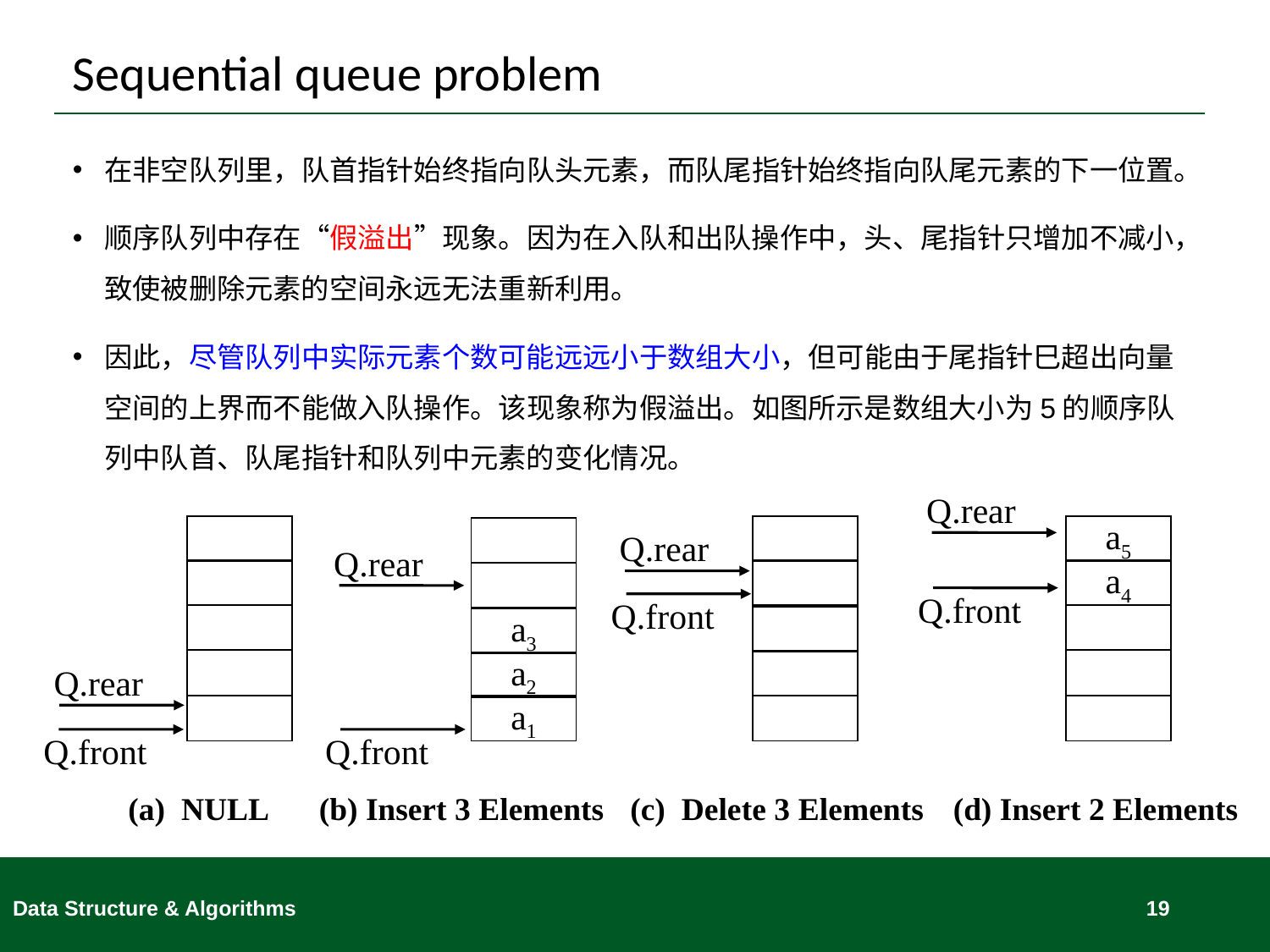

# Sequential queue problem
在非空队列里，队首指针始终指向队头元素，而队尾指针始终指向队尾元素的下一位置。
顺序队列中存在“假溢出”现象。因为在入队和出队操作中，头、尾指针只增加不减小，致使被删除元素的空间永远无法重新利用。
因此，尽管队列中实际元素个数可能远远小于数组大小，但可能由于尾指针巳超出向量空间的上界而不能做入队操作。该现象称为假溢出。如图所示是数组大小为5的顺序队列中队首、队尾指针和队列中元素的变化情况。

Q.rear

a5

Q.rear

Q.rear

a4

Q.front

Q.front

a3

a2
Q.rear

a1
Q.front

Q.front

(a)  NULL
(b) Insert 3 Elements
(c)  Delete 3 Elements
(d) Insert 2 Elements
Data Structure & Algorithms
19